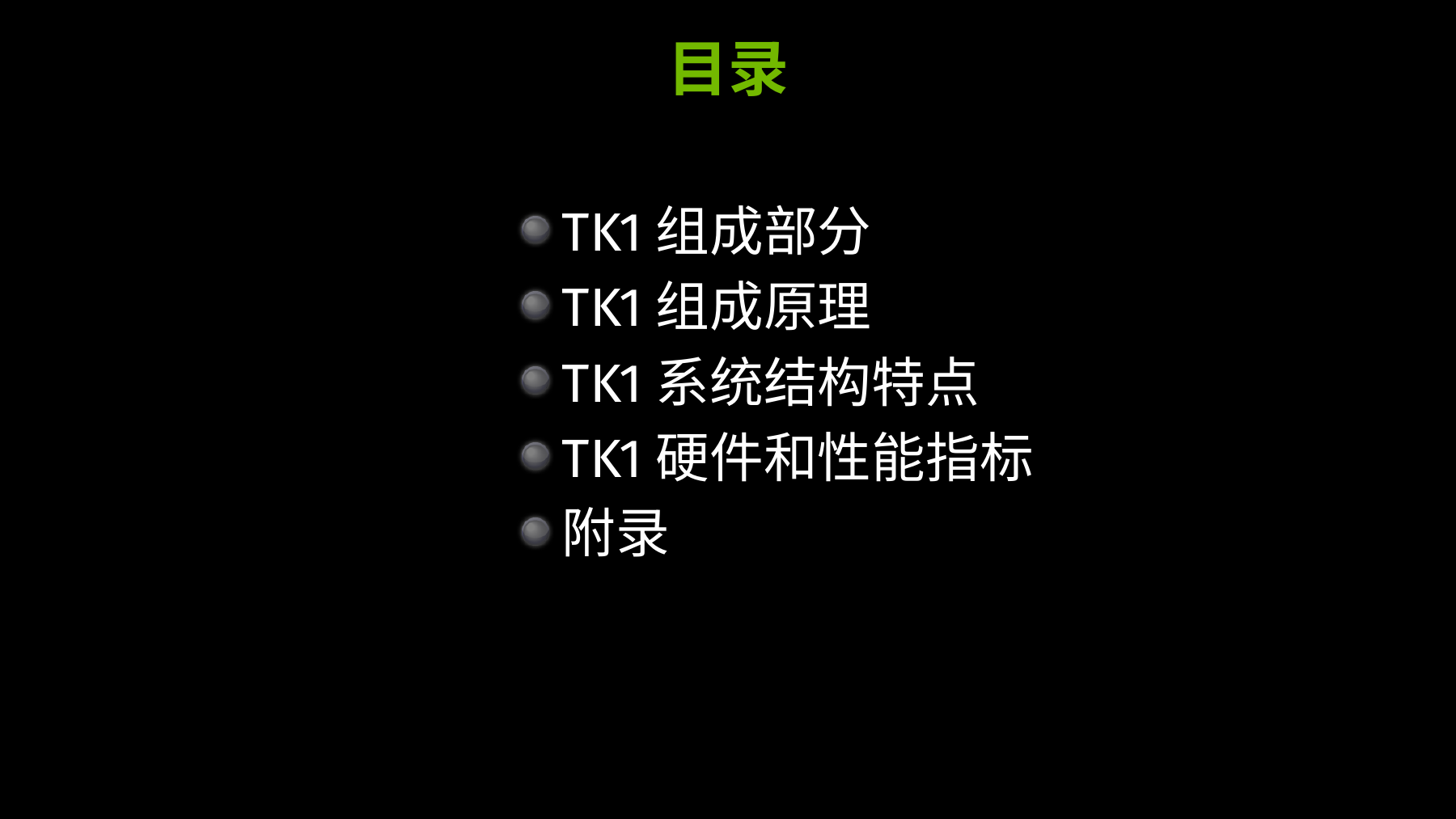

# 目录
TK1组成部分
TK1组成原理
TK1系统结构特点
TK1硬件和性能指标
附录